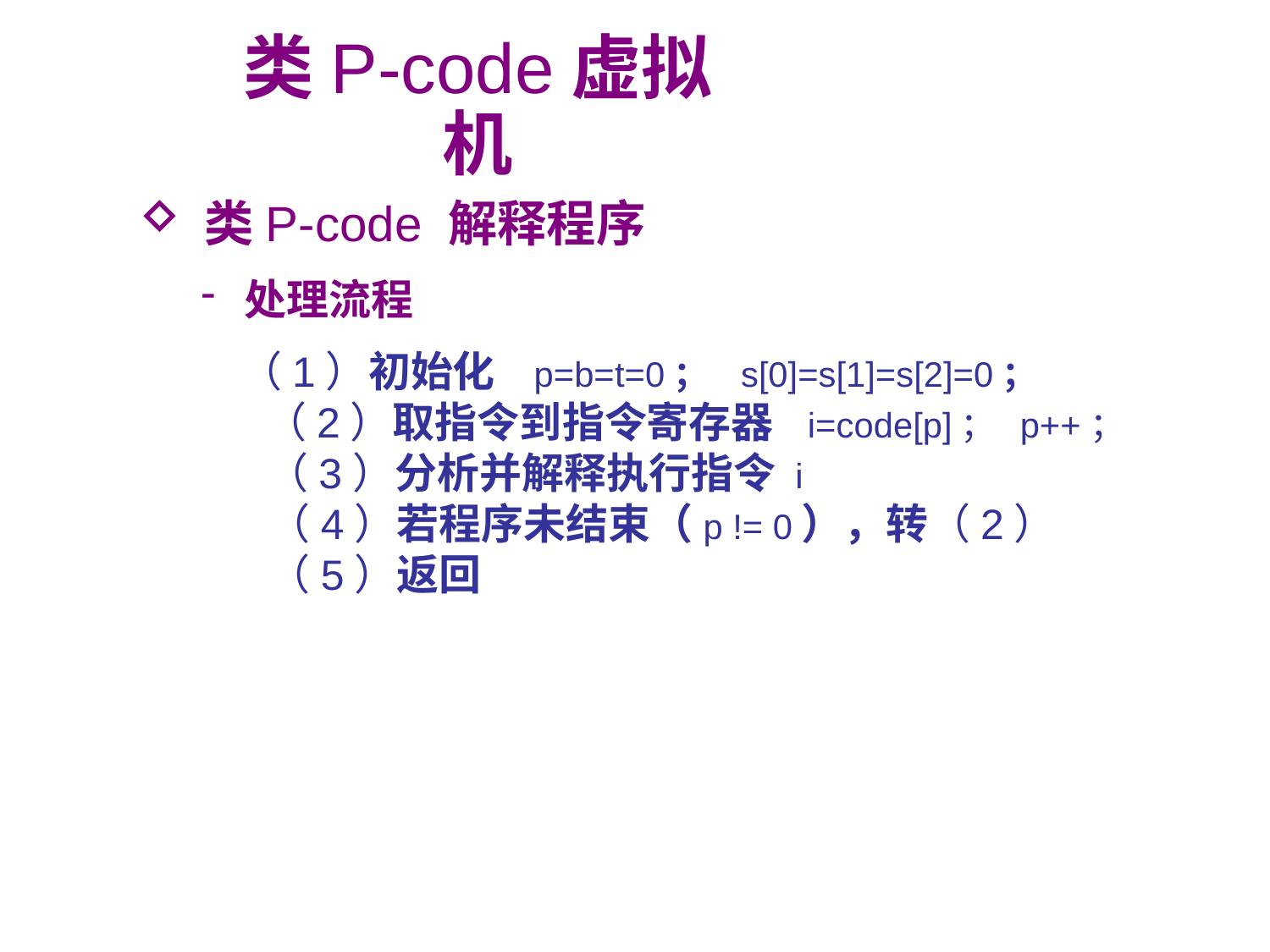

类P-code虚拟机
 类P-code 解释程序

  处理流程

   （1）初始化   p=b=t=0；   s[0]=s[1]=s[2]=0；
       （2）取指令到指令寄存器   i=code[p]；  p++；
        （3）分析并解释执行指令 i
      （4）若程序未结束（p != 0），转（2）
      （5）返回